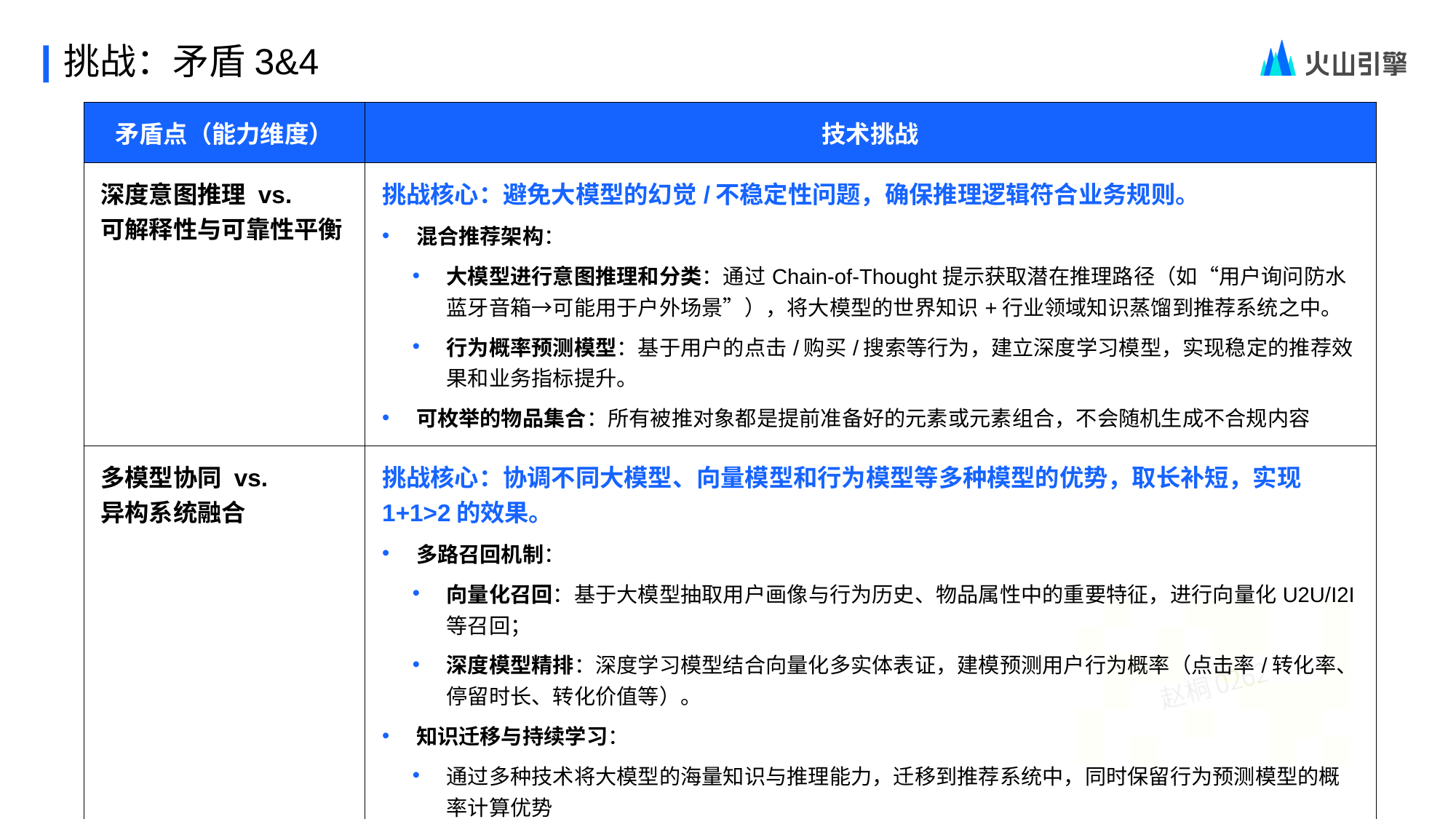

挑战：矛盾3&4
| 矛盾点（能力维度） | 技术挑战 |
| --- | --- |
| 深度意图推理 vs. 可解释性与可靠性平衡 | 挑战核心：避免大模型的幻觉/不稳定性问题，确保推理逻辑符合业务规则。 混合推荐架构： 大模型进行意图推理和分类：通过Chain-of-Thought提示获取潜在推理路径（如“用户询问防水蓝牙音箱→可能用于户外场景”），将大模型的世界知识+行业领域知识蒸馏到推荐系统之中。 行为概率预测模型：基于用户的点击/购买/搜索等行为，建立深度学习模型，实现稳定的推荐效果和业务指标提升。 可枚举的物品集合：所有被推对象都是提前准备好的元素或元素组合，不会随机生成不合规内容 |
| 多模型协同 vs. 异构系统融合 | 挑战核心：协调不同大模型、向量模型和行为模型等多种模型的优势，取长补短，实现1+1>2的效果。 多路召回机制： 向量化召回：基于大模型抽取用户画像与行为历史、物品属性中的重要特征，进行向量化U2U/I2I等召回； 深度模型精排：深度学习模型结合向量化多实体表证，建模预测用户行为概率（点击率/转化率、停留时长、转化价值等）。 知识迁移与持续学习： 通过多种技术将大模型的海量知识与推理能力，迁移到推荐系统中，同时保留行为预测模型的概率计算优势 增量学习框架可实现增量/实时的更新迭代，帮助模型不断学习具体场景的特殊模式规律，实现极致的局部优化 |